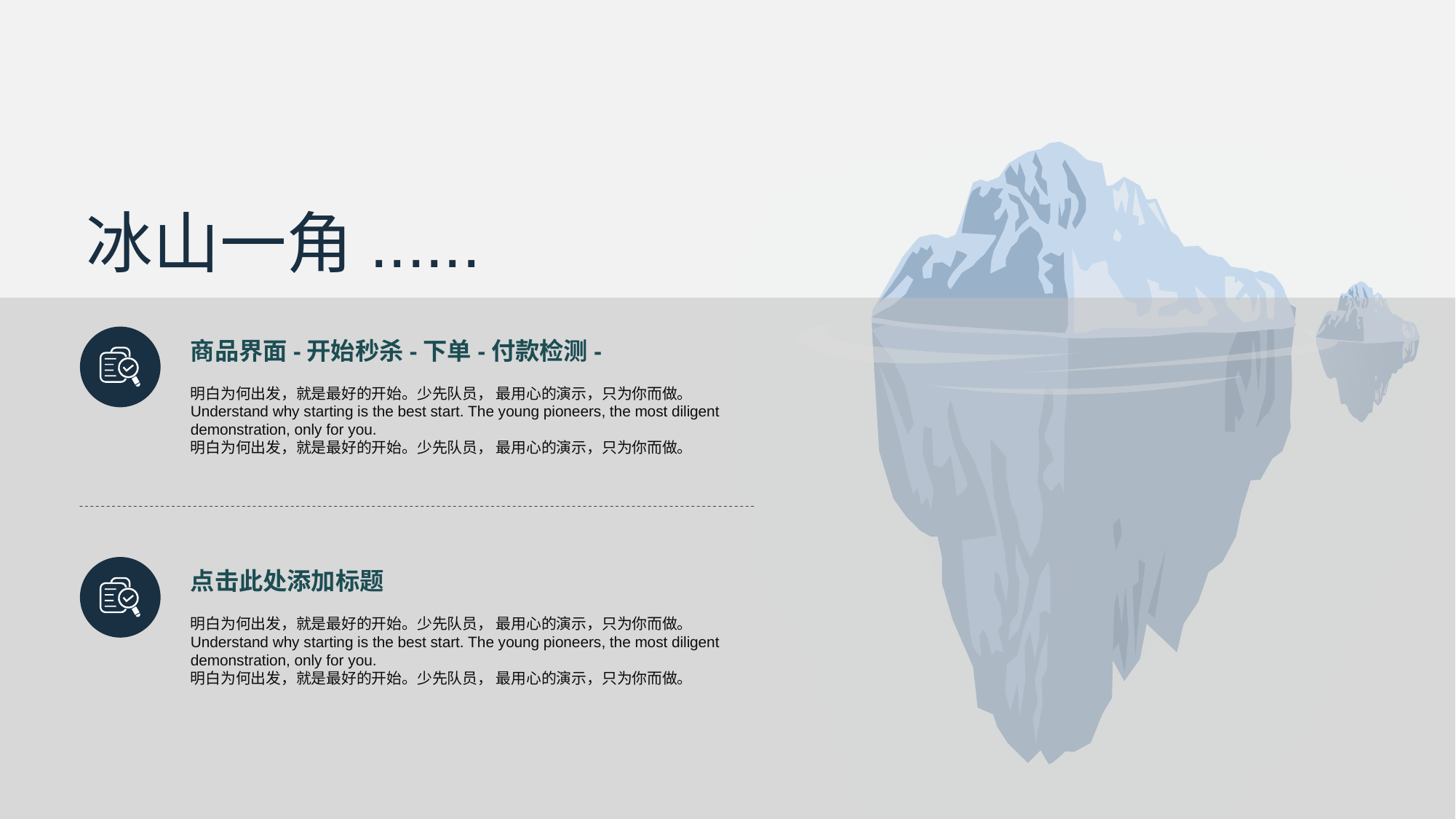

商品界面-开始秒杀-下单-付款检测-

明白为何出发，就是最好的开始。少先队员， 最用心的演示，只为你而做。
Understand why starting is the best start. The young pioneers, the most diligent demonstration, only for you.
明白为何出发，就是最好的开始。少先队员， 最用心的演示，只为你而做。
点击此处添加标题

明白为何出发，就是最好的开始。少先队员， 最用心的演示，只为你而做。
Understand why starting is the best start. The young pioneers, the most diligent demonstration, only for you.
明白为何出发，就是最好的开始。少先队员， 最用心的演示，只为你而做。
冰山一角......